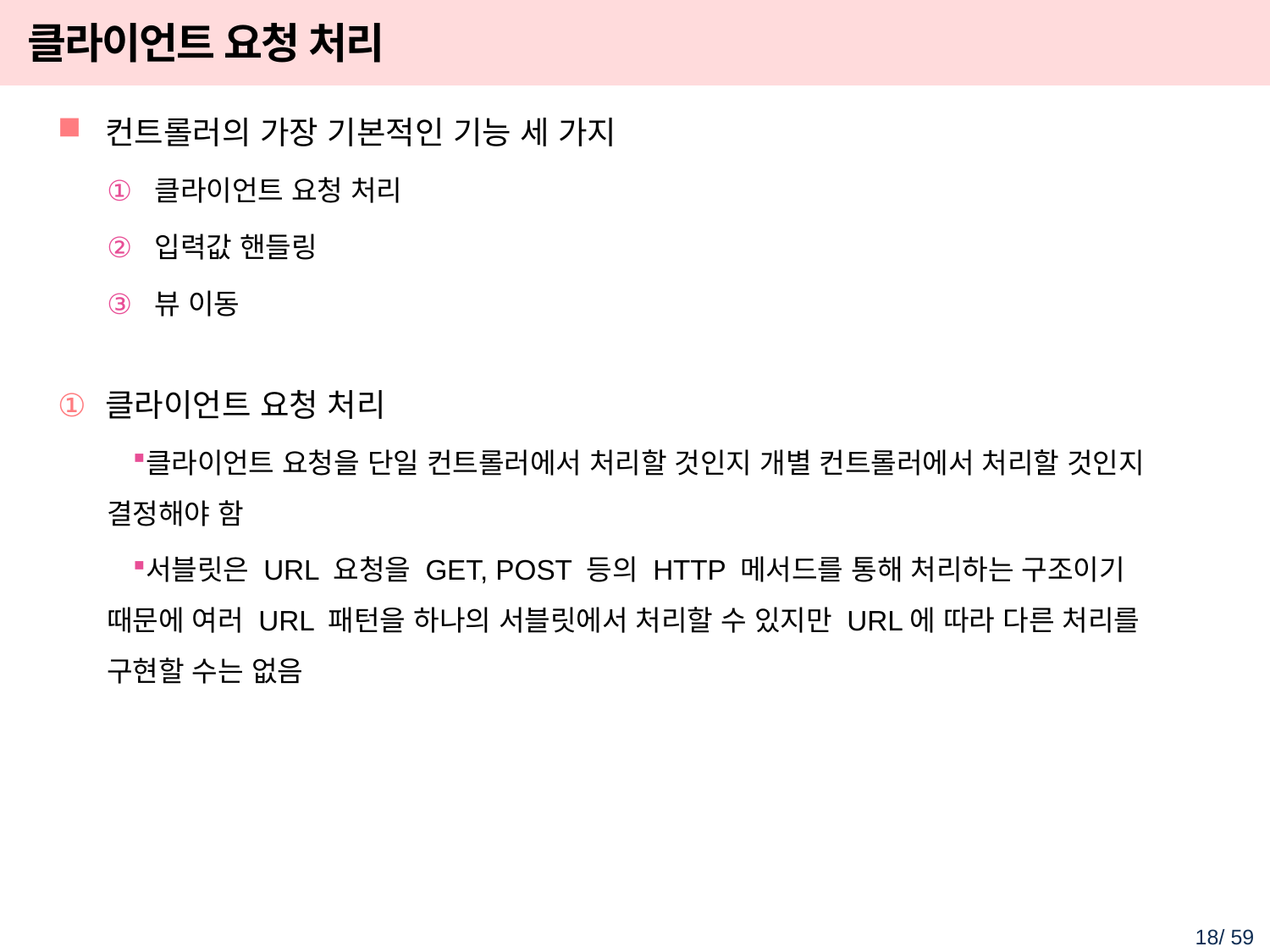

# 클라이언트 요청 처리
컨트롤러의 가장 기본적인 기능 세 가지
클라이언트 요청 처리
입력값 핸들링
뷰 이동

클라이언트 요청 처리
클라이언트 요청을 단일 컨트롤러에서 처리할 것인지 개별 컨트롤러에서 처리할 것인지 결정해야 함
서블릿은 URL 요청을 GET, POST 등의 HTTP 메서드를 통해 처리하는 구조이기 때문에 여러 URL 패턴을 하나의 서블릿에서 처리할 수 있지만 URL에 따라 다른 처리를 구현할 수는 없음